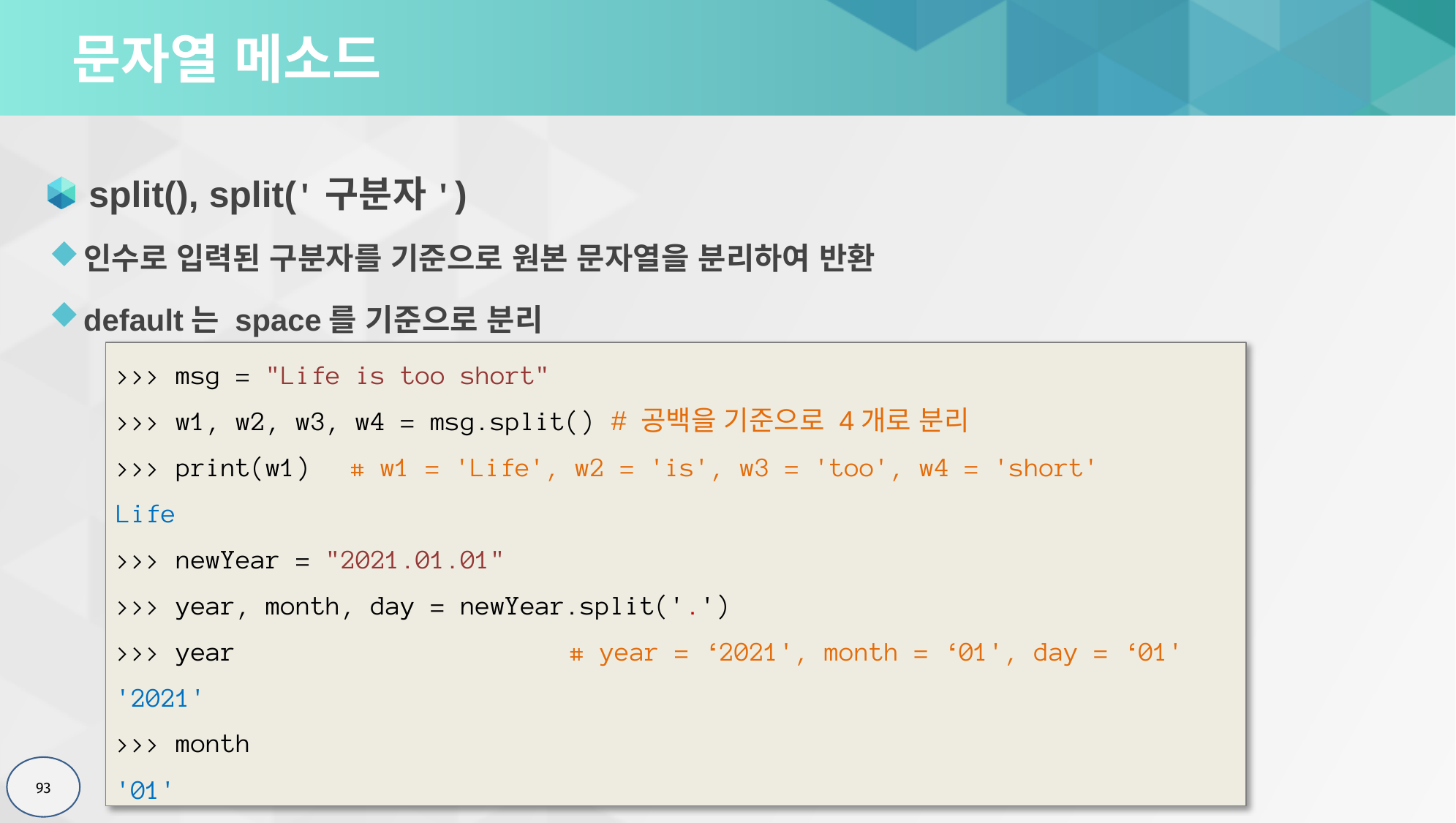

# 문자열 메소드
split(), split('구분자')
인수로 입력된 구분자를 기준으로 원본 문자열을 분리하여 반환
default는 space를 기준으로 분리

>>> msg = "Life is too short"
>>> w1, w2, w3, w4 = msg.split() # 공백을 기준으로 4개로 분리
>>> print(w1)	 # w1 = 'Life', w2 = 'is', w3 = 'too', w4 = 'short'
Life
>>> newYear = "2021.01.01"
>>> year, month, day = newYear.split('.')
>>> year			 # year = ‘2021', month = ‘01', day = ‘01'
'2021'
>>> month
'01'